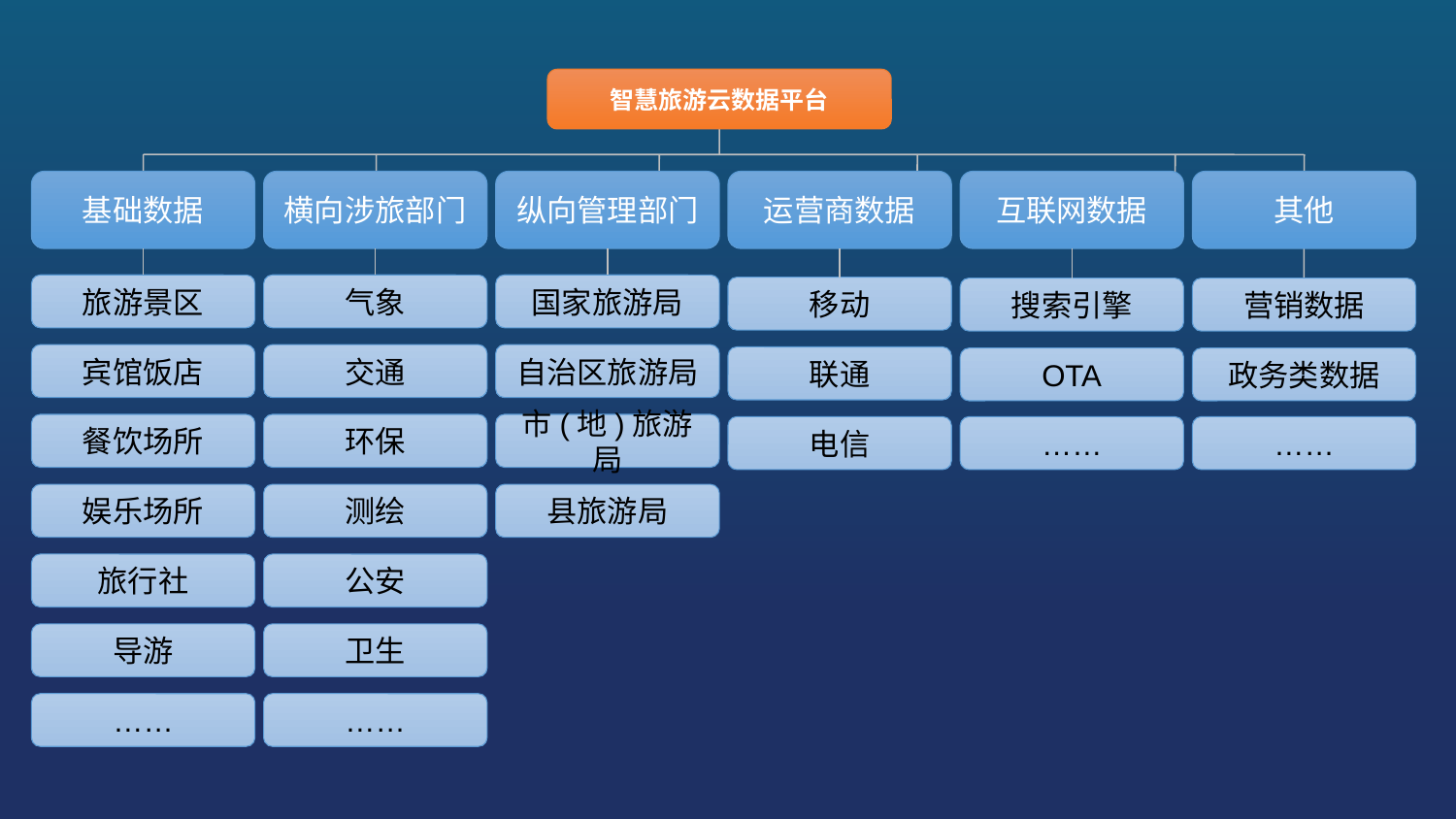

智慧旅游云数据平台

基础数据
横向涉旅部门
纵向管理部门
运营商数据
互联网数据
其他

旅游景区
气象
国家旅游局
移动
搜索引擎
营销数据
宾馆饭店
交通
自治区旅游局
联通
OTA
政务类数据
餐饮场所
环保
市(地)旅游局
电信
……
……
娱乐场所
测绘
县旅游局
旅行社
公安
导游
卫生
……
……